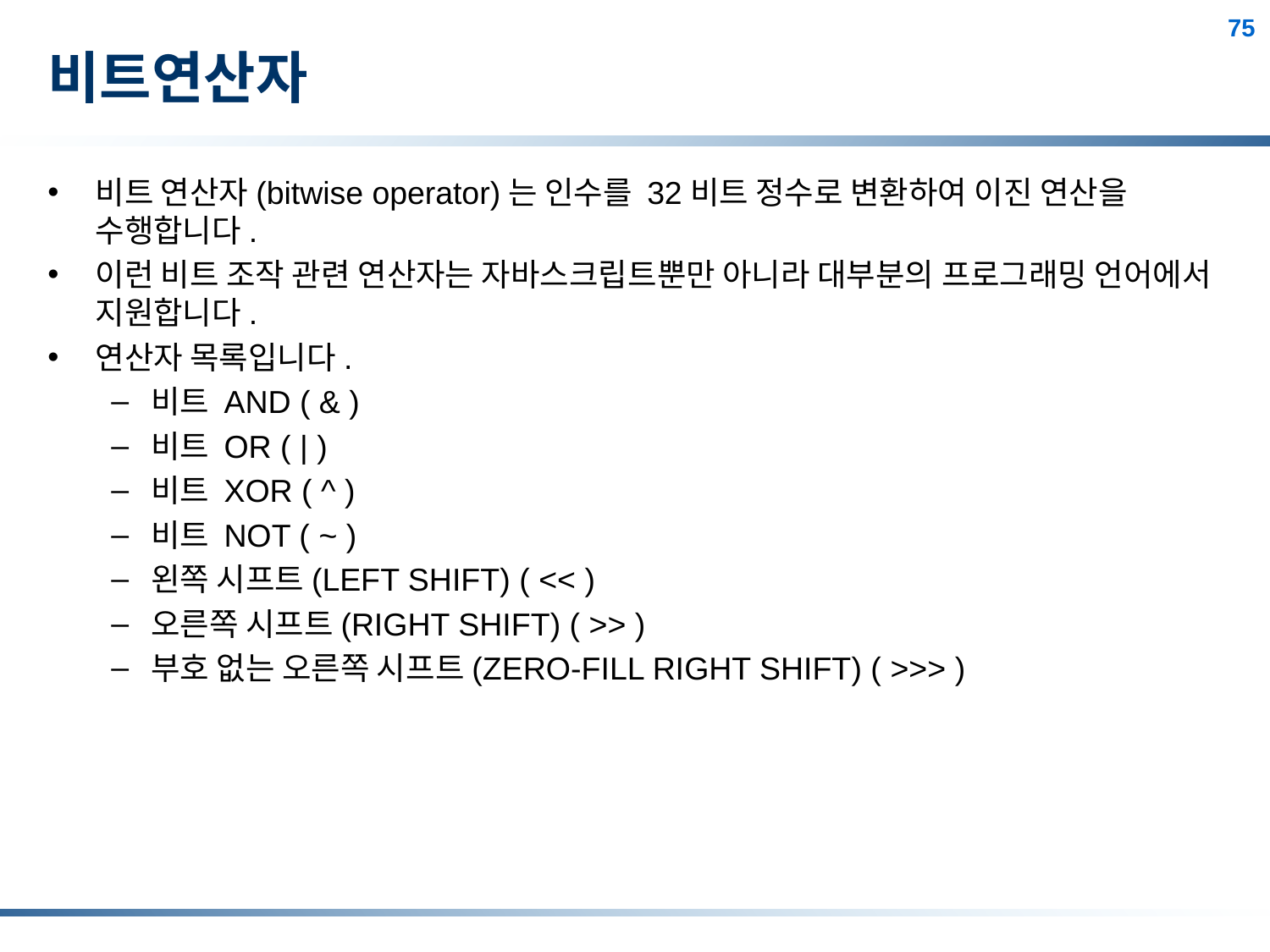

# 비트연산자
비트 연산자(bitwise operator)는 인수를 32비트 정수로 변환하여 이진 연산을 수행합니다.
이런 비트 조작 관련 연산자는 자바스크립트뿐만 아니라 대부분의 프로그래밍 언어에서 지원합니다.
연산자 목록입니다.
비트 AND ( & )
비트 OR ( | )
비트 XOR ( ^ )
비트 NOT ( ~ )
왼쪽 시프트(LEFT SHIFT) ( << )
오른쪽 시프트(RIGHT SHIFT) ( >> )
부호 없는 오른쪽 시프트(ZERO-FILL RIGHT SHIFT) ( >>> )
75